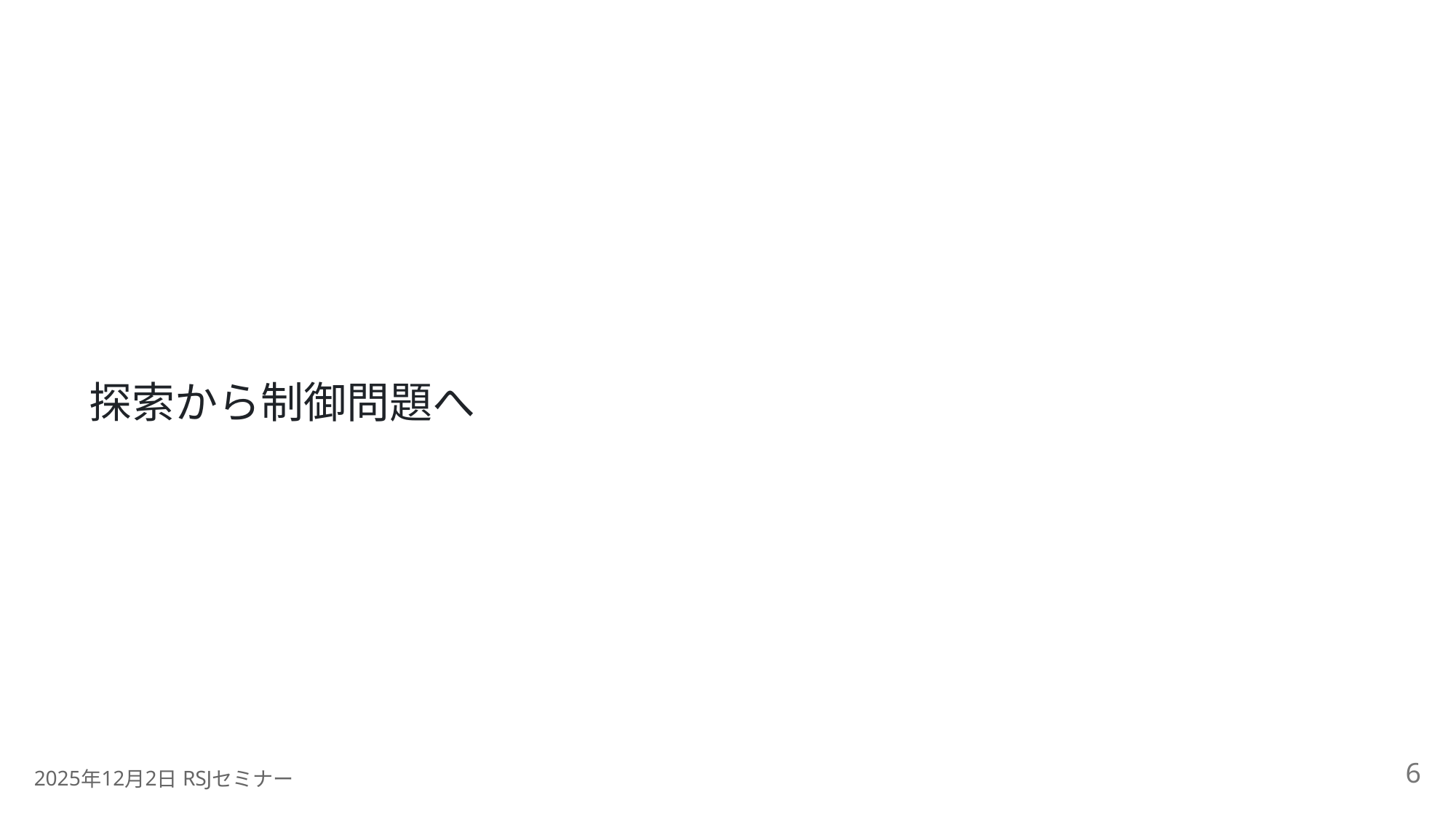

探索から制御問題へ
6
2025
12
2
 RSJ
年
月
日
セミナー